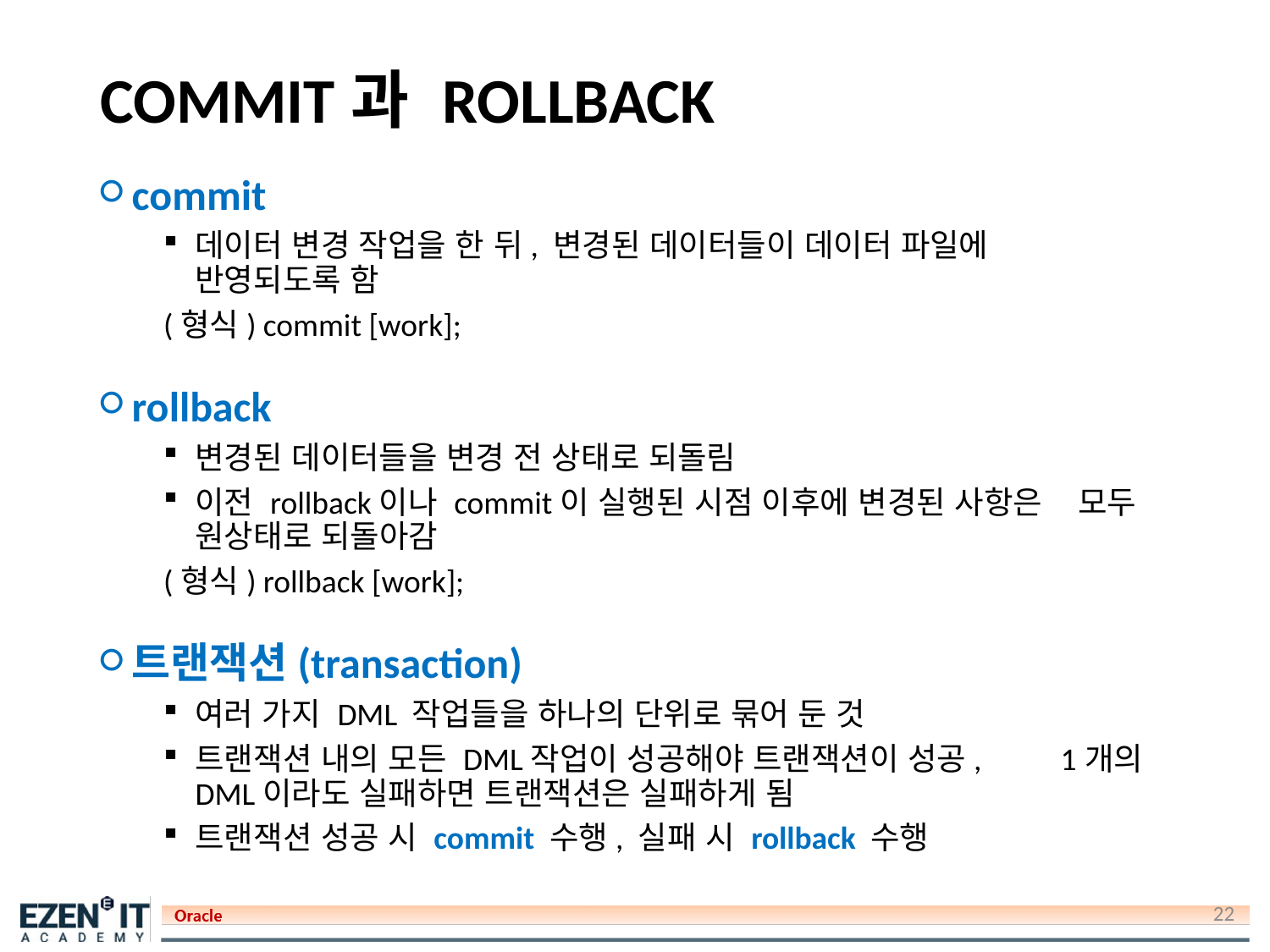

# COMMIT과 ROLLBACK
commit
데이터 변경 작업을 한 뒤, 변경된 데이터들이 데이터 파일에         반영되도록 함
(형식) commit [work];
rollback
변경된 데이터들을 변경 전 상태로 되돌림
이전 rollback이나 commit이 실행된 시점 이후에 변경된 사항은    모두 원상태로 되돌아감
(형식) rollback [work];
트랜잭션(transaction)
여러 가지 DML 작업들을 하나의 단위로 묶어 둔 것
트랜잭션 내의 모든 DML작업이 성공해야 트랜잭션이 성공,           1개의 DML이라도 실패하면 트랜잭션은 실패하게 됨
트랜잭션 성공 시 commit 수행, 실패 시 rollback 수행
22